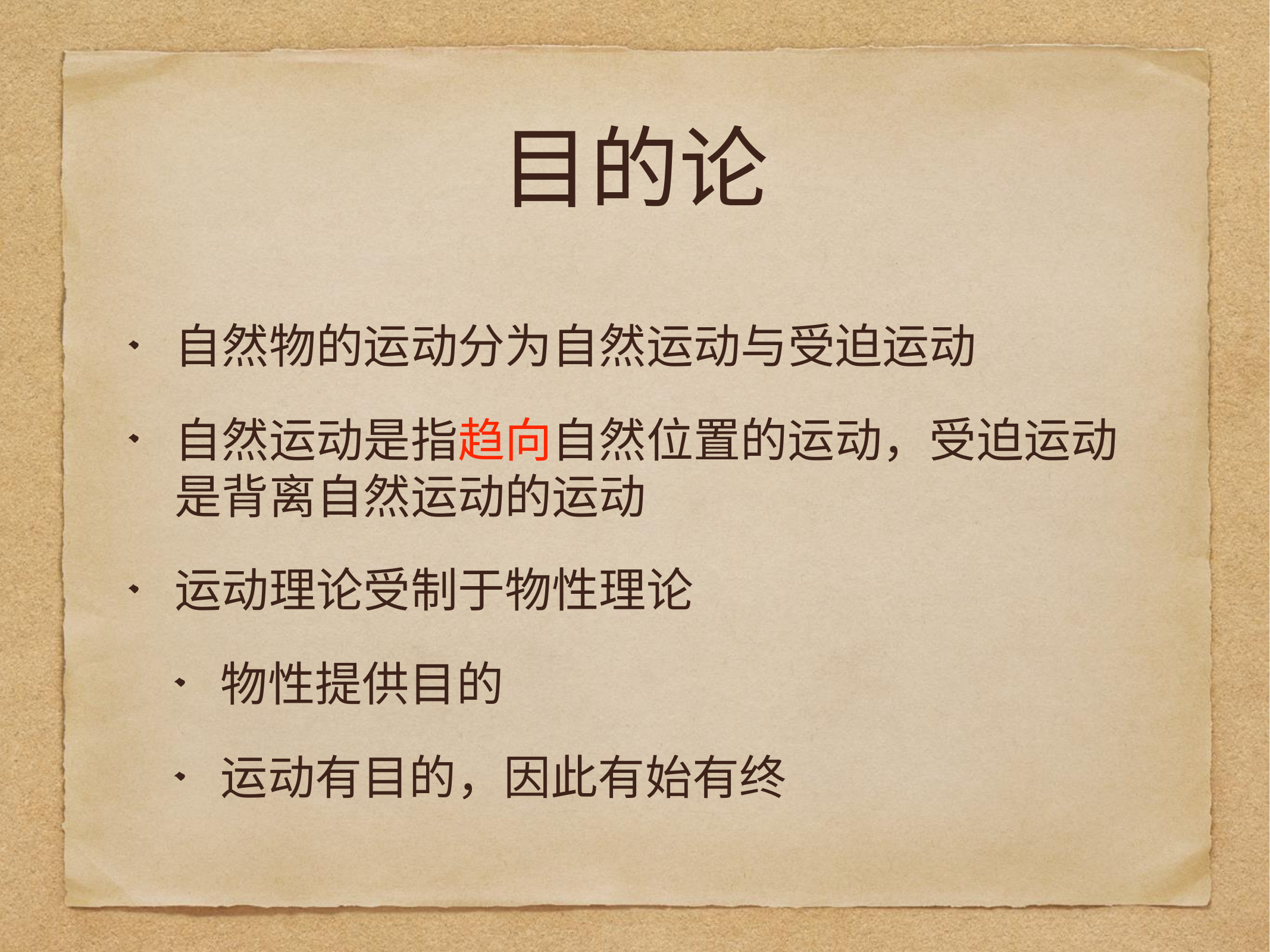

# 目的论
自然物的运动分为自然运动与受迫运动
自然运动是指趋向自然位置的运动，受迫运动是背离自然运动的运动
运动理论受制于物性理论
物性提供目的
运动有目的，因此有始有终